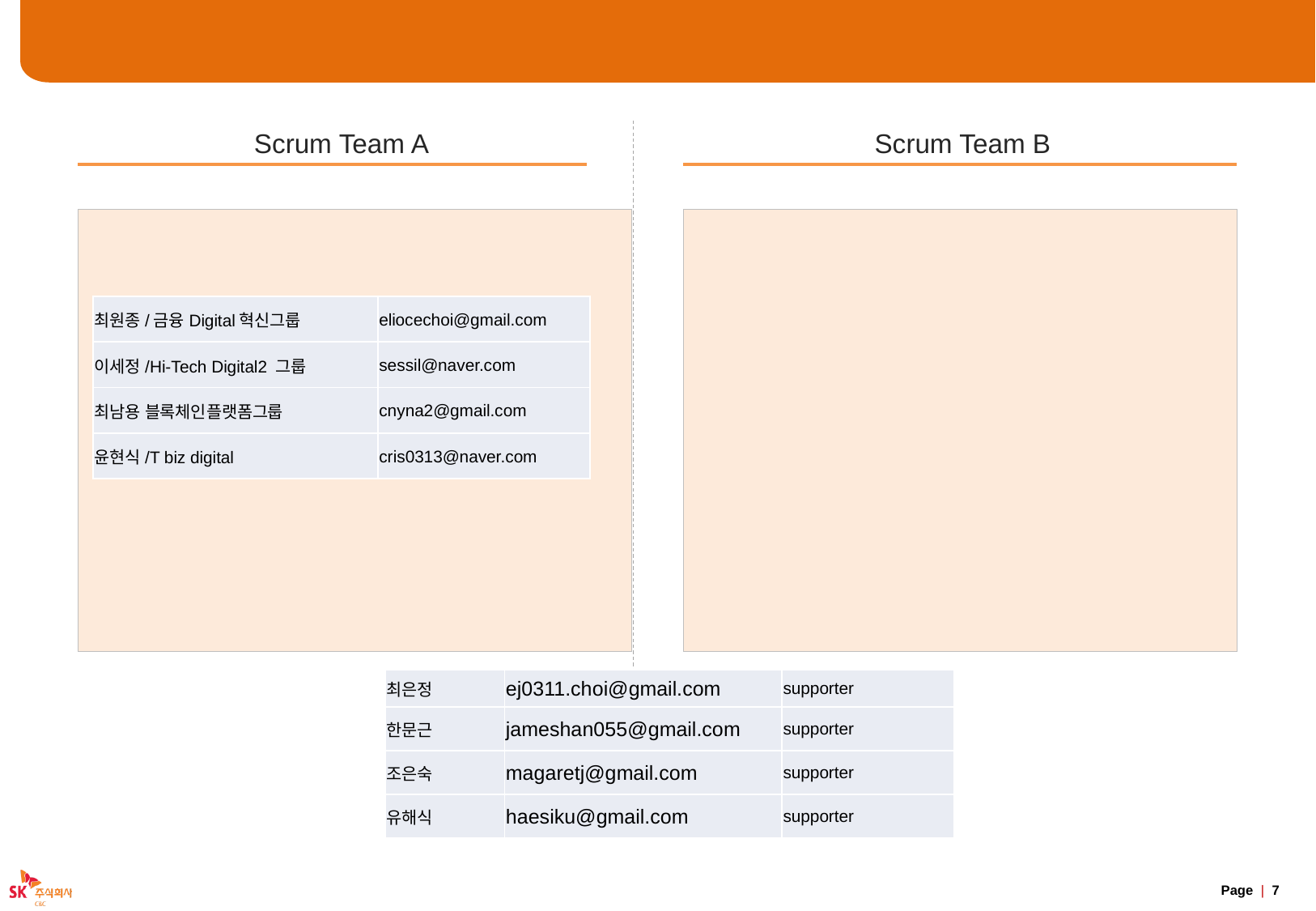

# A.M.Factory Scrum 구성
Scrum Team A
Scrum Team B

| 최원종/금융Digital혁신그룹 | eliocechoi@gmail.com |
| --- | --- |
| 이세정/Hi-Tech Digital2 그룹 | sessil@naver.com |
| 최남용 블록체인플랫폼그룹 | cnyna2@gmail.com |
| 윤현식/T biz digital | cris0313@naver.com |
| 최은정 | ej0311.choi@gmail.com | supporter |
| --- | --- | --- |
| 한문근 | jameshan055@gmail.com | supporter |
| 조은숙 | magaretj@gmail.com | supporter |
| 유해식 | haesiku@gmail.com | supporter |